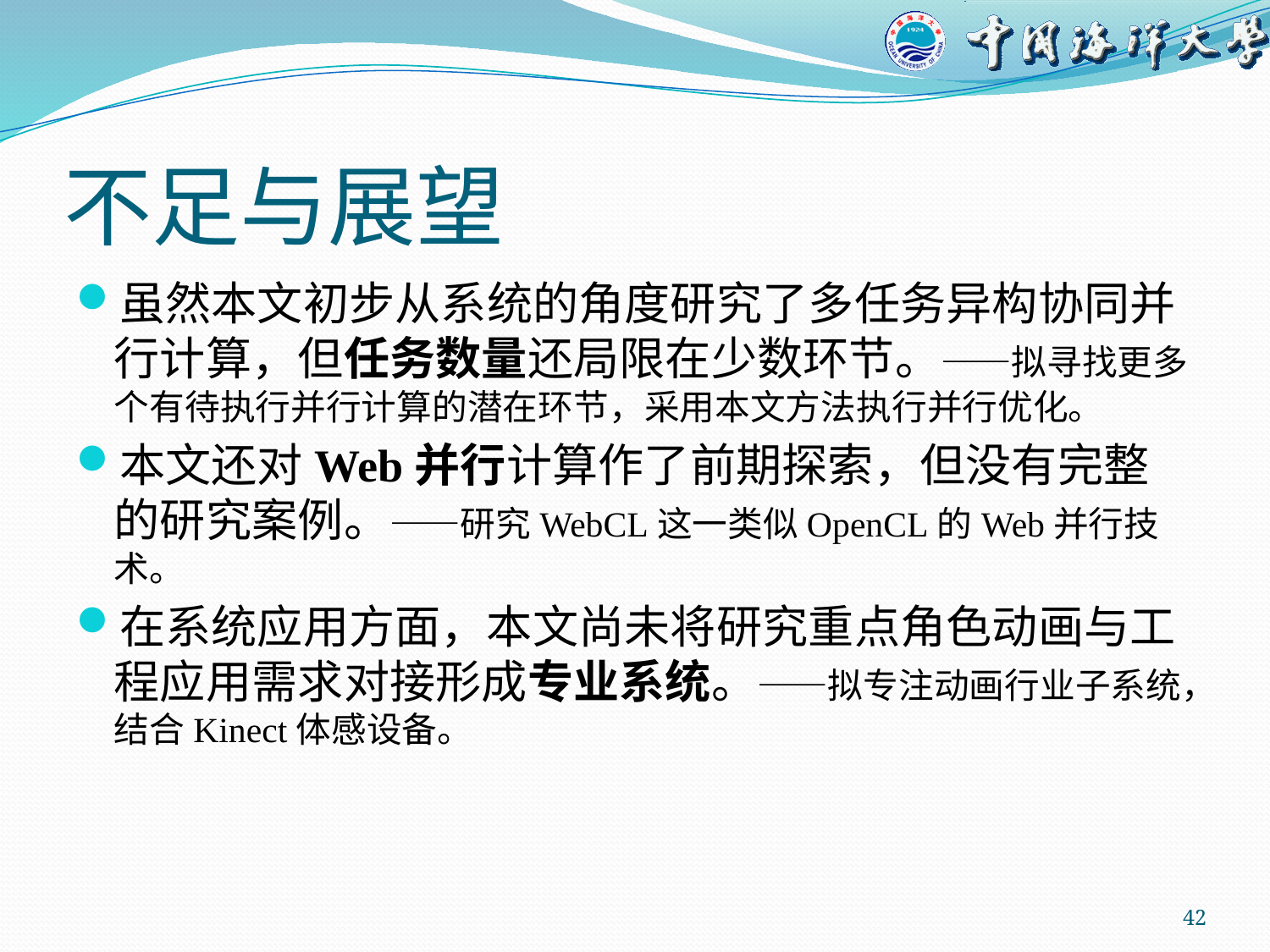

# 不足与展望
虽然本文初步从系统的角度研究了多任务异构协同并行计算，但任务数量还局限在少数环节。——拟寻找更多个有待执行并行计算的潜在环节，采用本文方法执行并行优化。
本文还对Web并行计算作了前期探索，但没有完整的研究案例。——研究WebCL这一类似OpenCL的Web并行技术。
在系统应用方面，本文尚未将研究重点角色动画与工程应用需求对接形成专业系统。——拟专注动画行业子系统，结合Kinect体感设备。
42